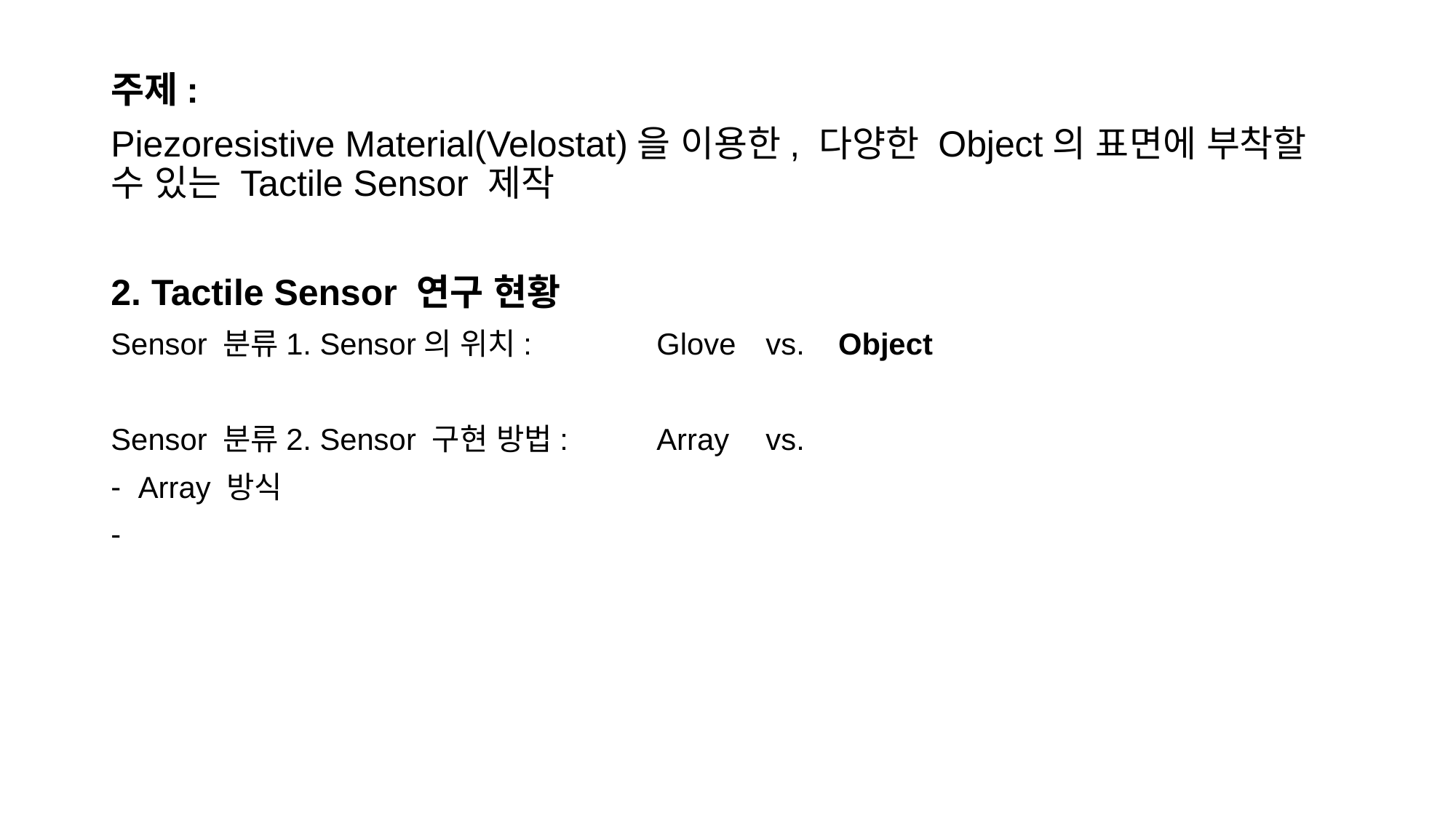

주제:
Piezoresistive Material(Velostat)을 이용한, 다양한 Object의 표면에 부착할 수 있는 Tactile Sensor 제작

2. Tactile Sensor 연구 현황
Sensor 분류1. Sensor의 위치: 		Glove	vs.    Object

Sensor 분류2. Sensor 구현 방법:	Array	vs.
Array 방식